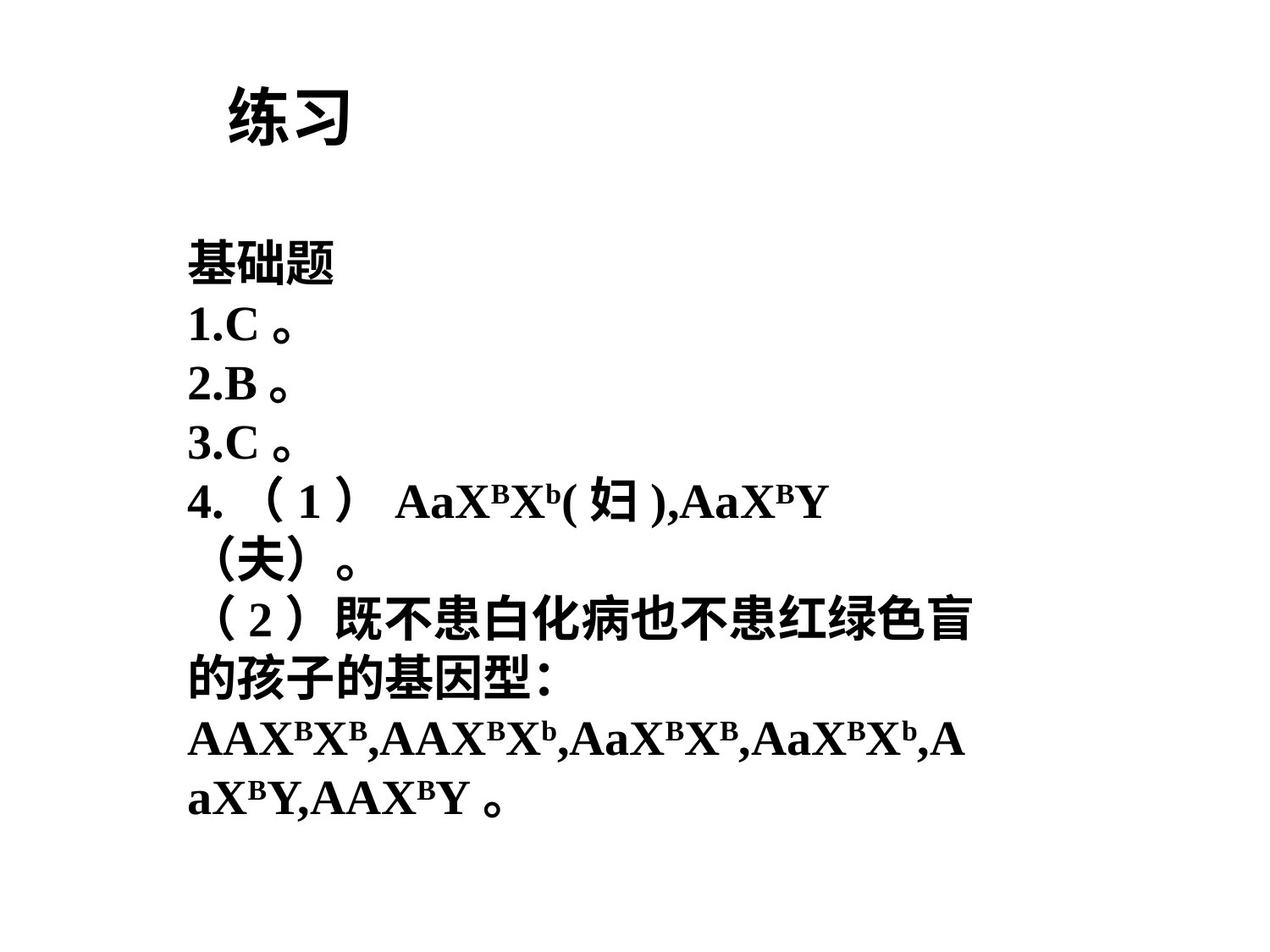

练习
基础题
1.C。
2.B。
3.C。
4.（1）AaXBXb(妇),AaXBY（夫）。
（2）既不患白化病也不患红绿色盲的孩子的基因型：AAXBXB,AAXBXb,AaXBXB,AaXBXb,AaXBY,AAXBY。